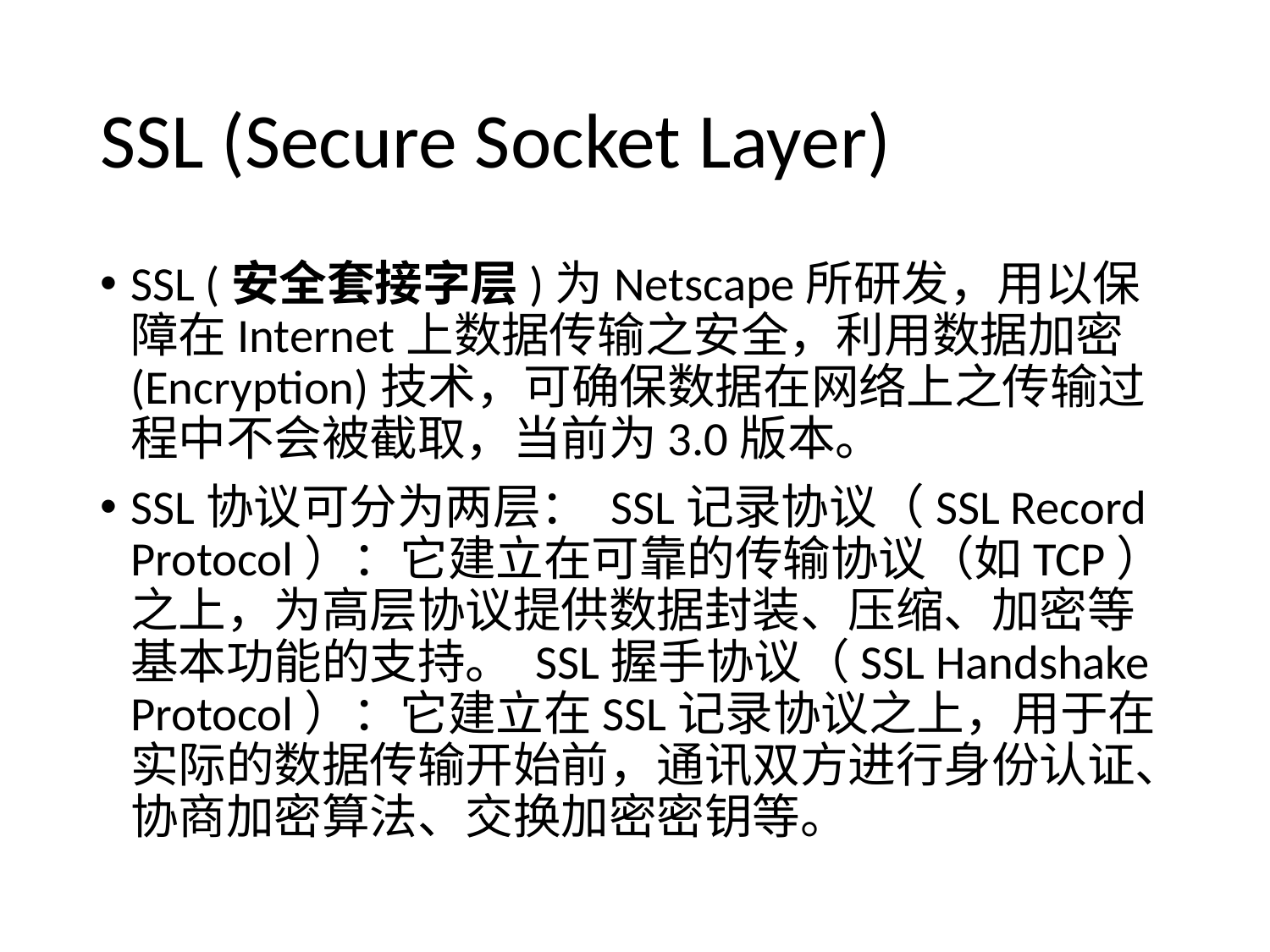

# SSL (Secure Socket Layer)
SSL (安全套接字层)为Netscape所研发，用以保障在Internet上数据传输之安全，利用数据加密(Encryption)技术，可确保数据在网络上之传输过程中不会被截取，当前为3.0版本。
SSL协议可分为两层： SSL记录协议（SSL Record Protocol）：它建立在可靠的传输协议（如TCP）之上，为高层协议提供数据封装、压缩、加密等基本功能的支持。 SSL握手协议（SSL Handshake Protocol）：它建立在SSL记录协议之上，用于在实际的数据传输开始前，通讯双方进行身份认证、协商加密算法、交换加密密钥等。